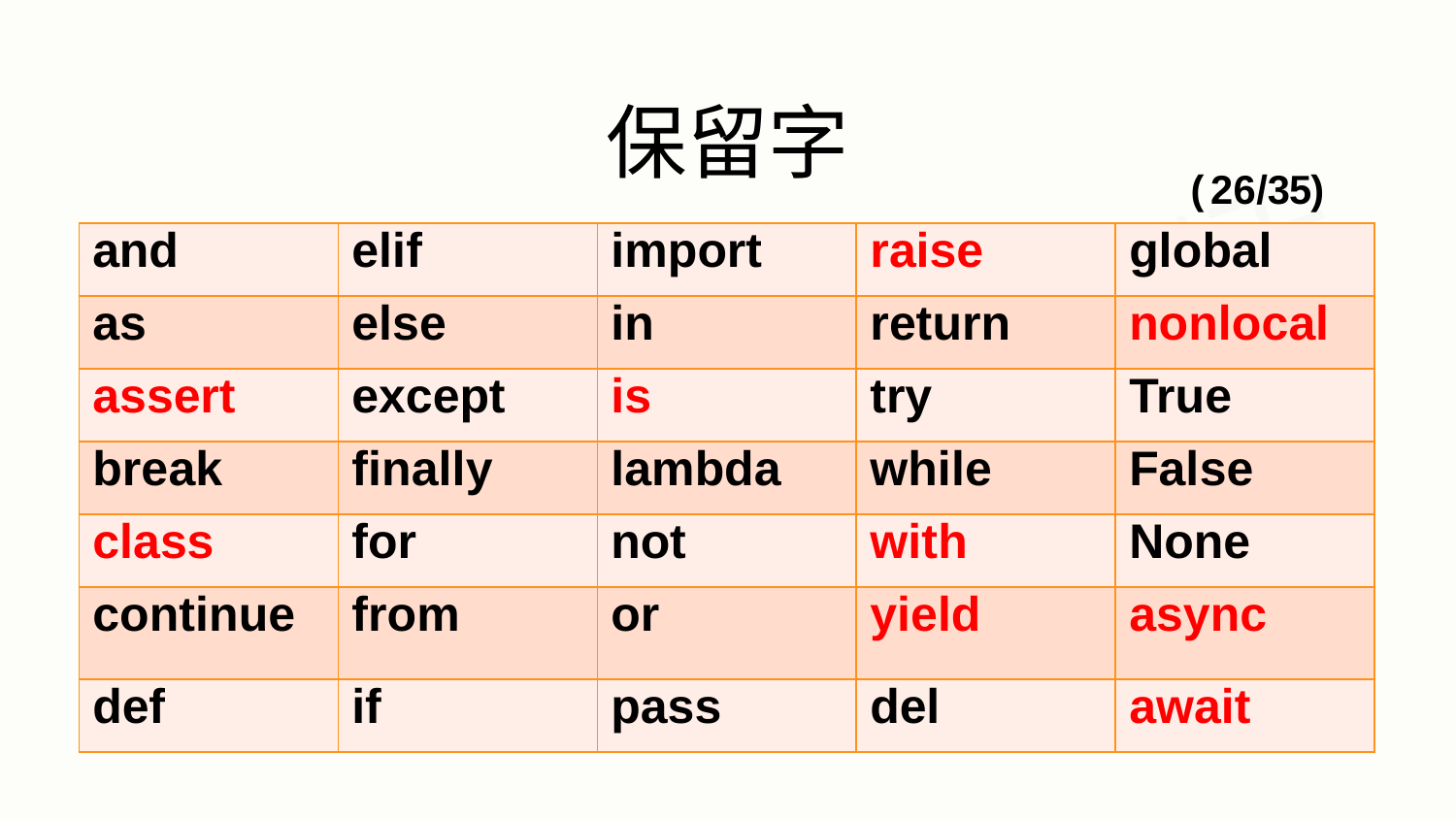

保留字
# (26/35)

| and | elif | import | raise | global |
| --- | --- | --- | --- | --- |
| as | else | in | return | nonlocal |
| assert | except | is | try | True |
| break | finally | lambda | while | False |
| class | for | not | with | None |
| continue | from | or | yield | async |
| def | if | pass | del | await |